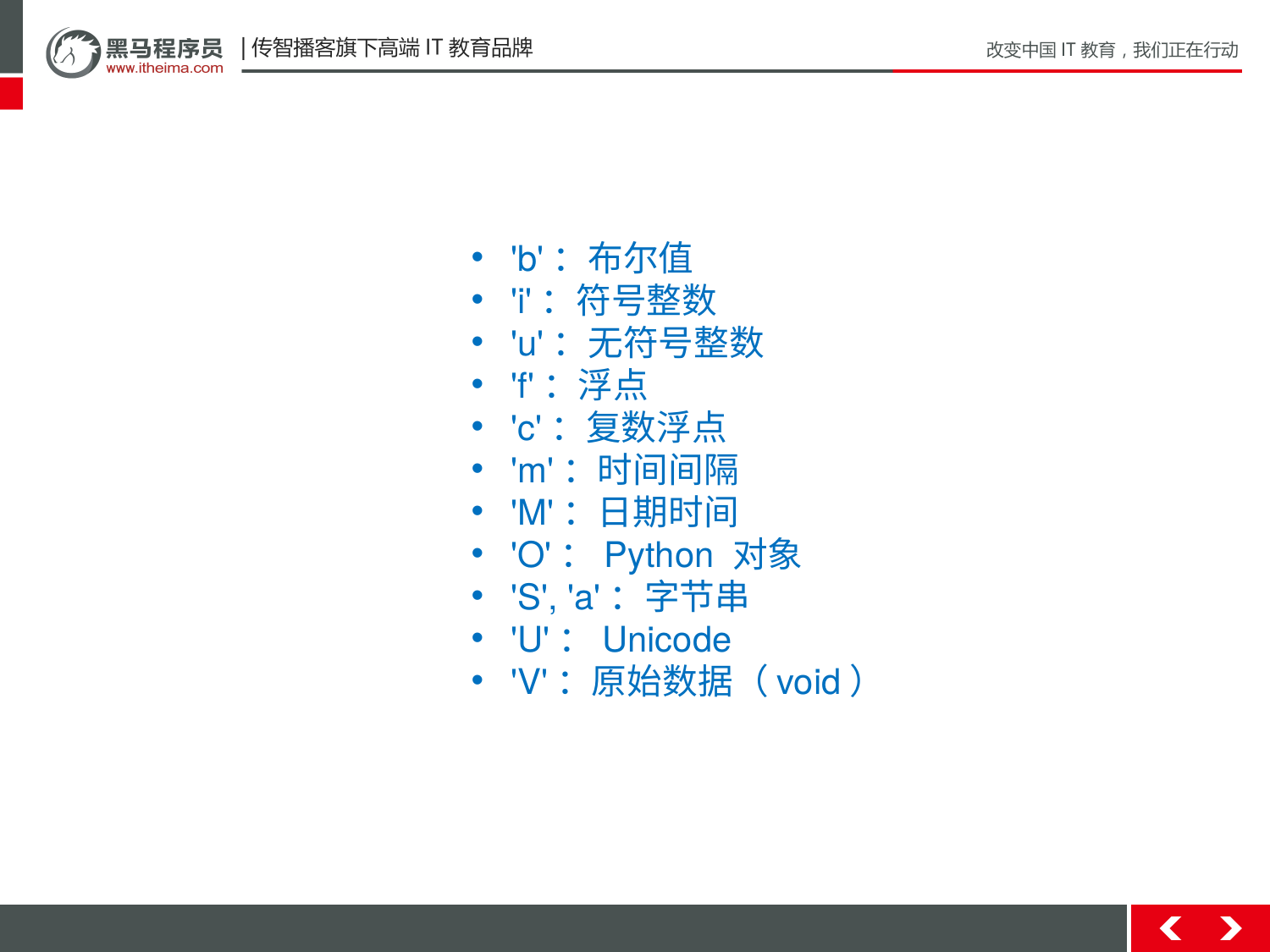

'b'：布尔值
'i'：符号整数
'u'：无符号整数
'f'：浮点
'c'：复数浮点
'm'：时间间隔
'M'：日期时间
'O'：Python 对象
'S', 'a'：字节串
'U'：Unicode
'V'：原始数据（void）